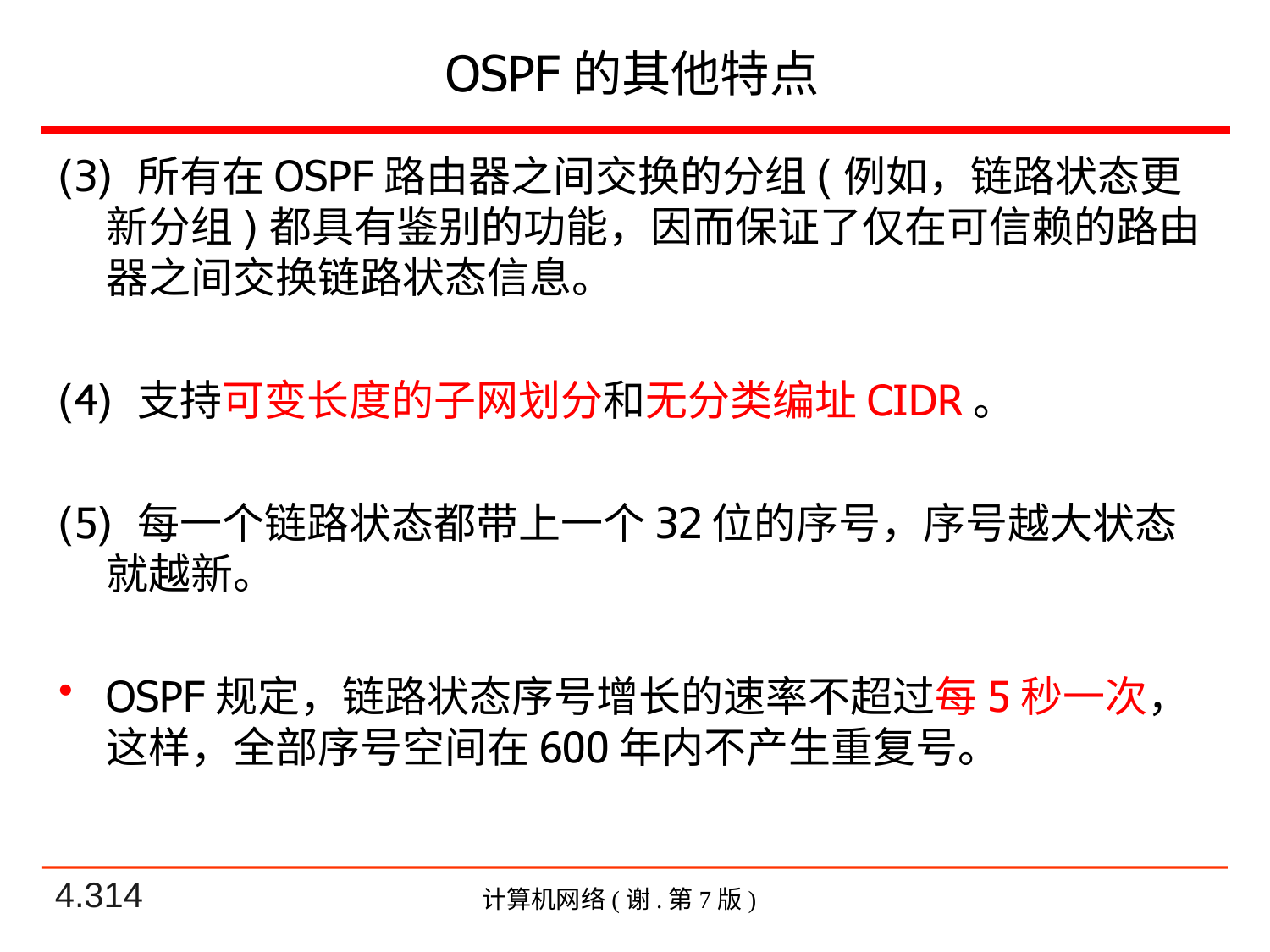

# OSPF的其他特点
(3) 所有在OSPF路由器之间交换的分组(例如，链路状态更新分组)都具有鉴别的功能，因而保证了仅在可信赖的路由器之间交换链路状态信息。

(4) 支持可变长度的子网划分和无分类编址CIDR。

(5) 每一个链路状态都带上一个32位的序号，序号越大状态就越新。

OSPF规定，链路状态序号增长的速率不超过每5秒一次，这样，全部序号空间在600年内不产生重复号。